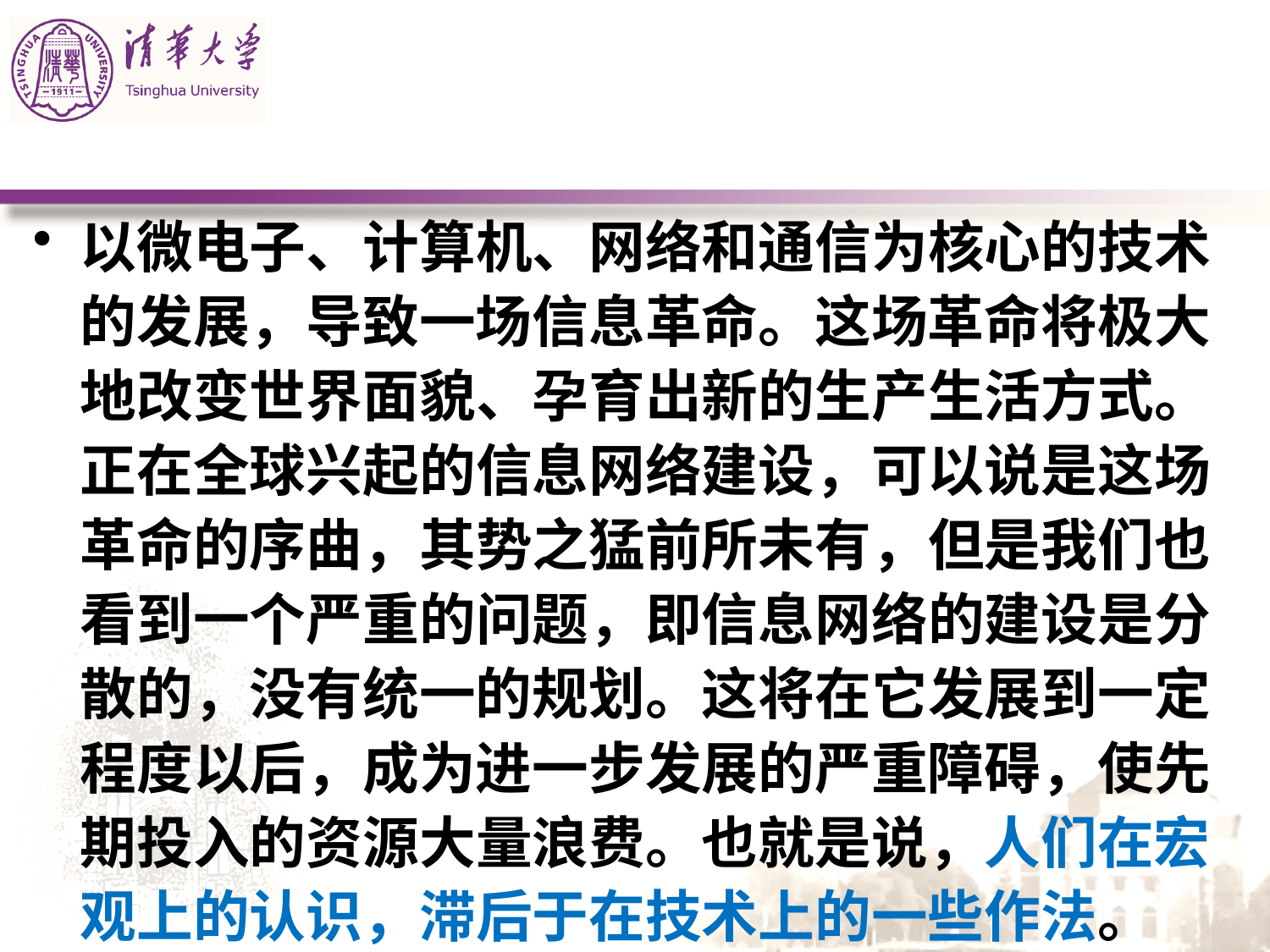

#
以微电子、计算机、网络和通信为核心的技术的发展，导致一场信息革命。这场革命将极大地改变世界面貌、孕育出新的生产生活方式。正在全球兴起的信息网络建设，可以说是这场革命的序曲，其势之猛前所未有，但是我们也看到一个严重的问题，即信息网络的建设是分散的，没有统一的规划。这将在它发展到一定程度以后，成为进一步发展的严重障碍，使先期投入的资源大量浪费。也就是说，人们在宏观上的认识，滞后于在技术上的一些作法。